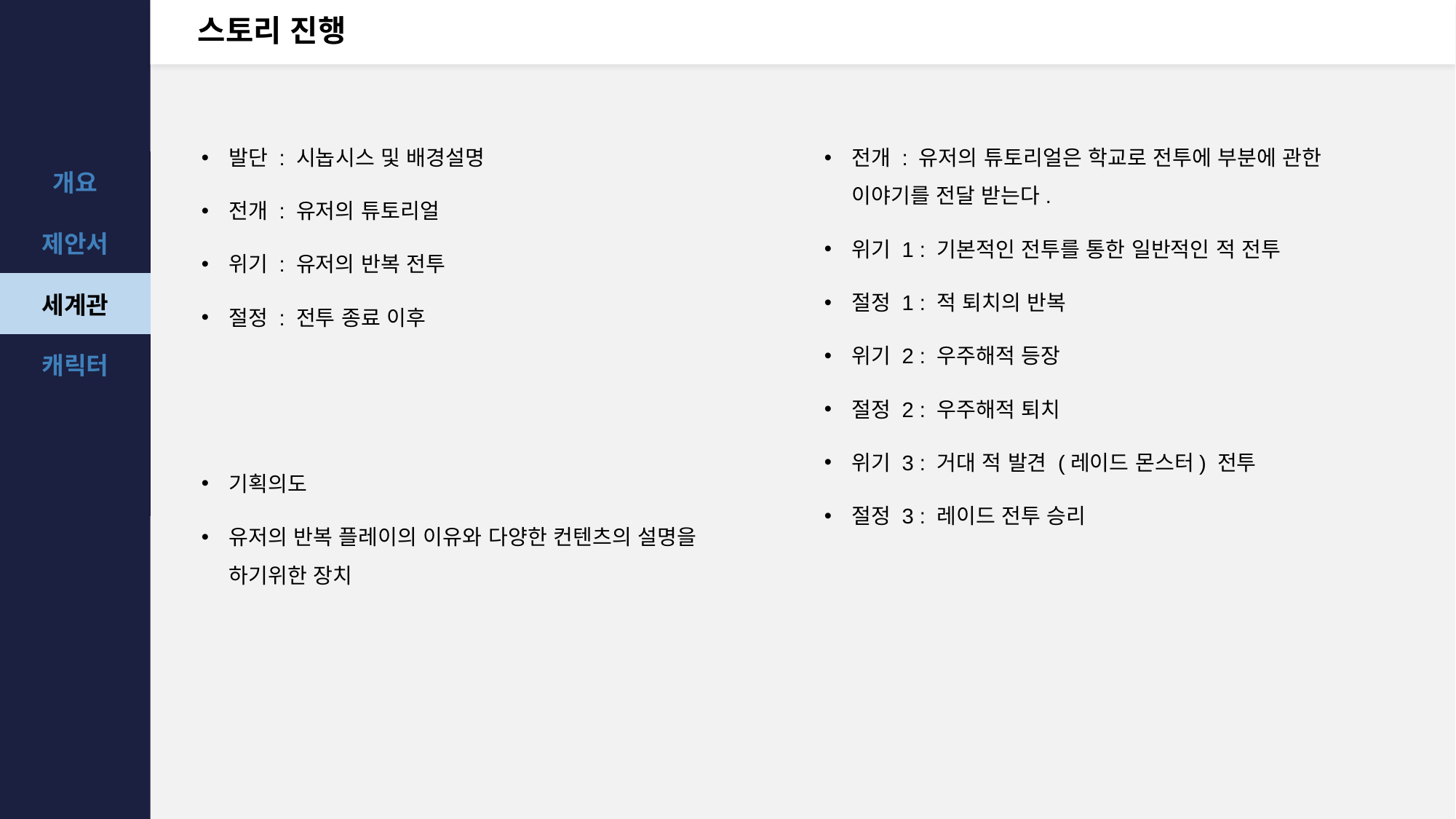

# 스토리 진행
전개 : 유저의 튜토리얼은 학교로 전투에 부분에 관한 이야기를 전달 받는다.
위기 1 : 기본적인 전투를 통한 일반적인 적 전투
절정 1 : 적 퇴치의 반복
위기 2 : 우주해적 등장
절정 2 : 우주해적 퇴치
위기 3 : 거대 적 발견 (레이드 몬스터) 전투
절정 3 : 레이드 전투 승리

발단 : 시놉시스 및 배경설명
전개 : 유저의 튜토리얼
위기 : 유저의 반복 전투
절정 : 전투 종료 이후

기획의도
유저의 반복 플레이의 이유와 다양한 컨텐츠의 설명을 하기위한 장치